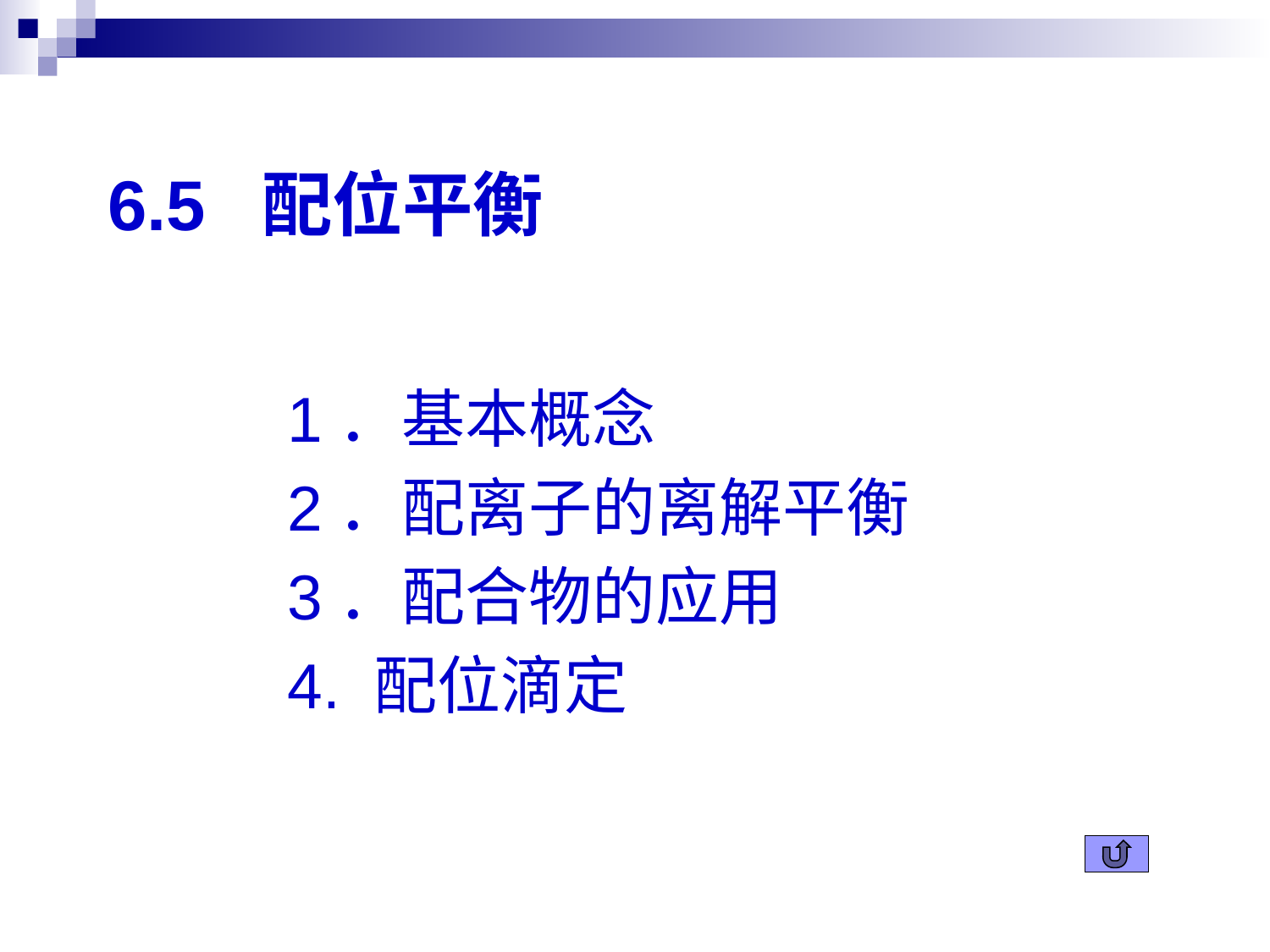

6.5  配位平衡
1．基本概念
2．配离子的离解平衡
3．配合物的应用
4. 配位滴定